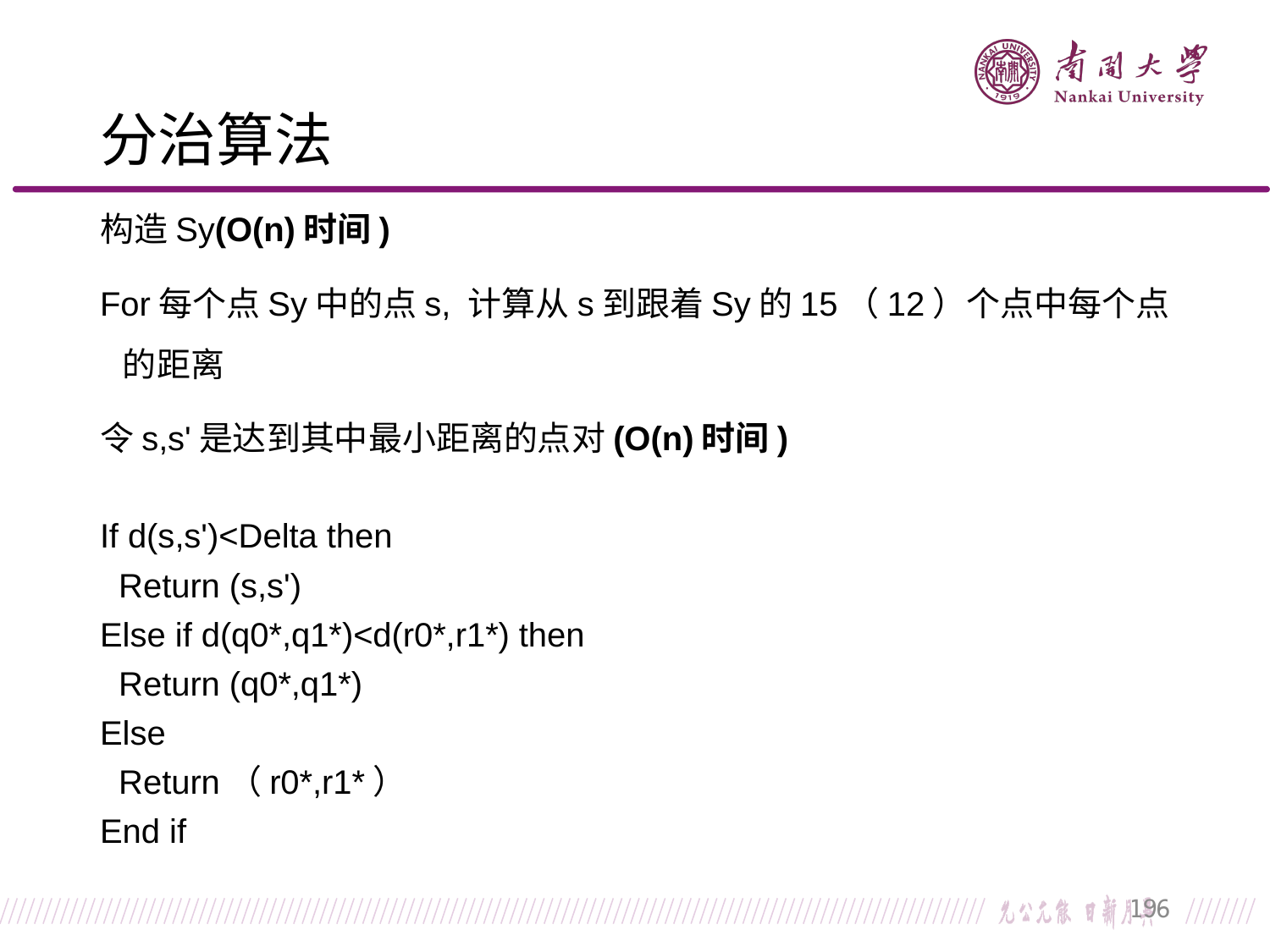

# 分治算法
构造Sy(O(n)时间)
For每个点Sy中的点s, 计算从s到跟着Sy的15（12）个点中每个点的距离
令s,s'是达到其中最小距离的点对(O(n)时间)

If d(s,s')<Delta then
  Return (s,s')
Else if d(q0*,q1*)<d(r0*,r1*) then
  Return (q0*,q1*)
Else
  Return（r0*,r1*）
End if
196